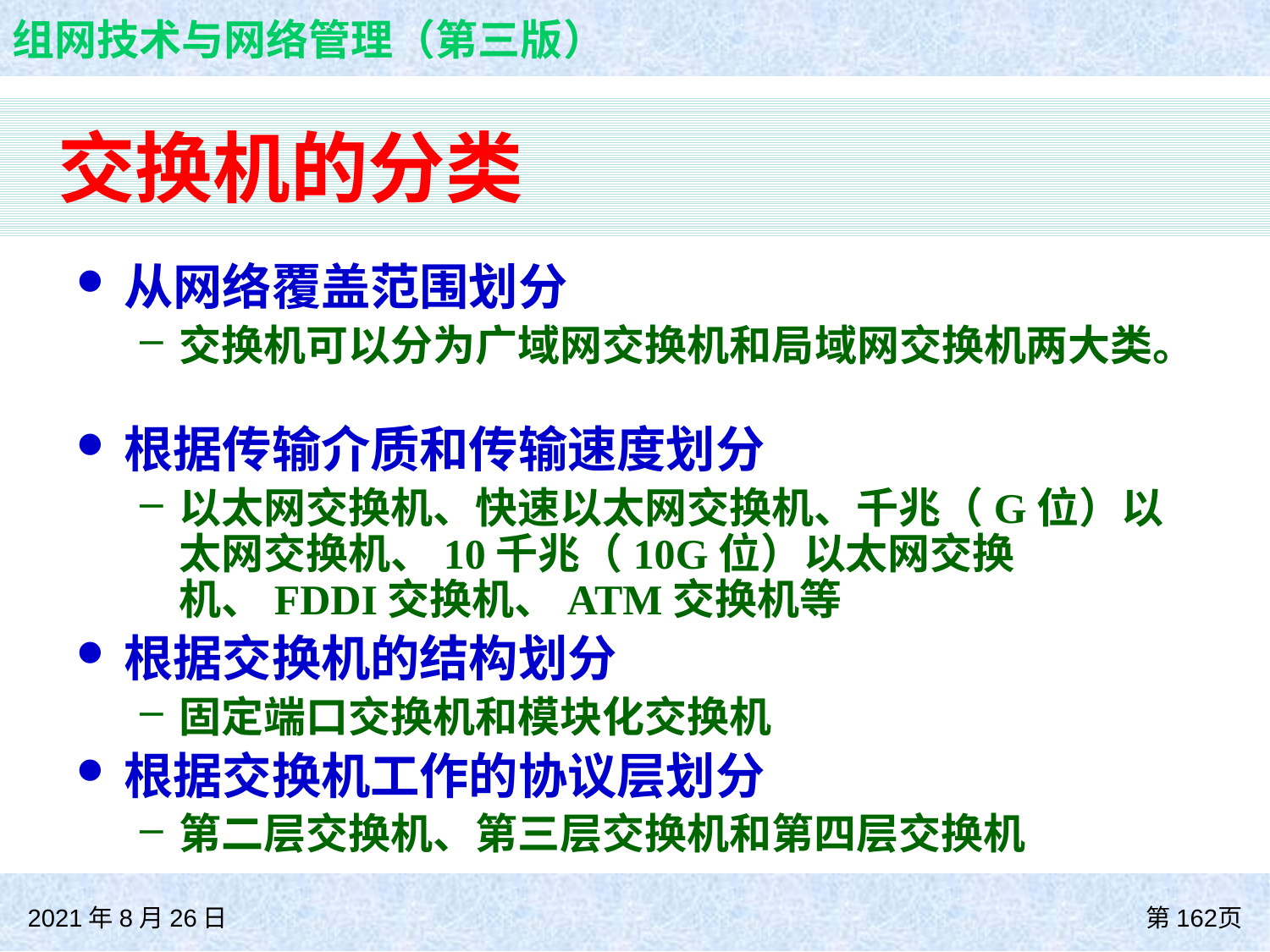

# 交换机的分类
从网络覆盖范围划分
交换机可以分为广域网交换机和局域网交换机两大类。
根据传输介质和传输速度划分
以太网交换机、快速以太网交换机、千兆（G位）以太网交换机、10千兆（10G位）以太网交换机、FDDI交换机、ATM交换机等
根据交换机的结构划分
固定端口交换机和模块化交换机
根据交换机工作的协议层划分
第二层交换机、第三层交换机和第四层交换机
2021年8月26日
第162页